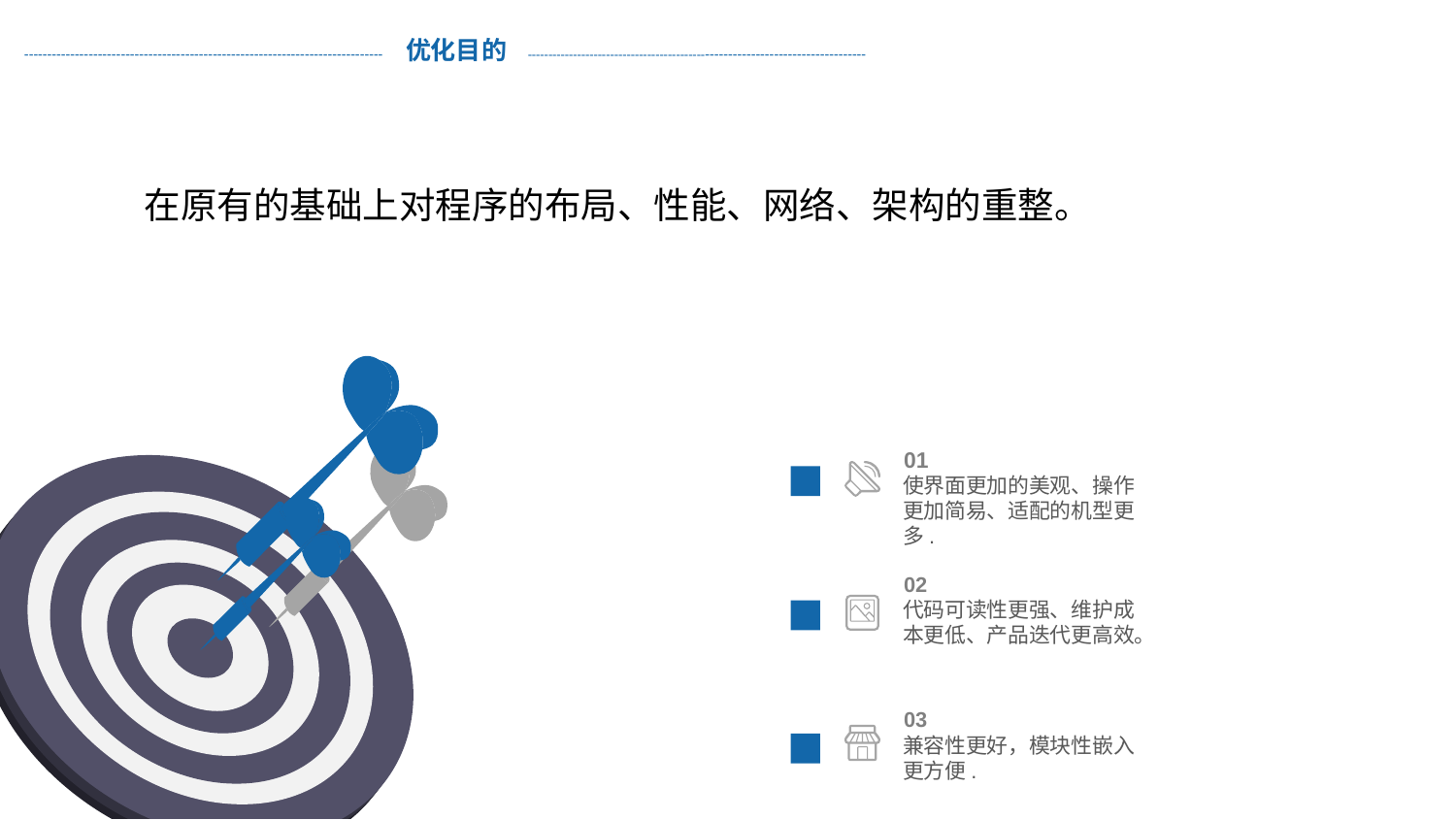

# ------------------------------------------------------------------------------  优化目的   ------------------------------------------------------------------------------
在原有的基础上对程序的布局、性能、网络、架构的重整。

01

使界面更加的美观、操作更加简易、适配的机型更多.

02
代码可读性更强、维护成本更低、产品迭代更高效。

03

兼容性更好，模块性嵌入更方便.